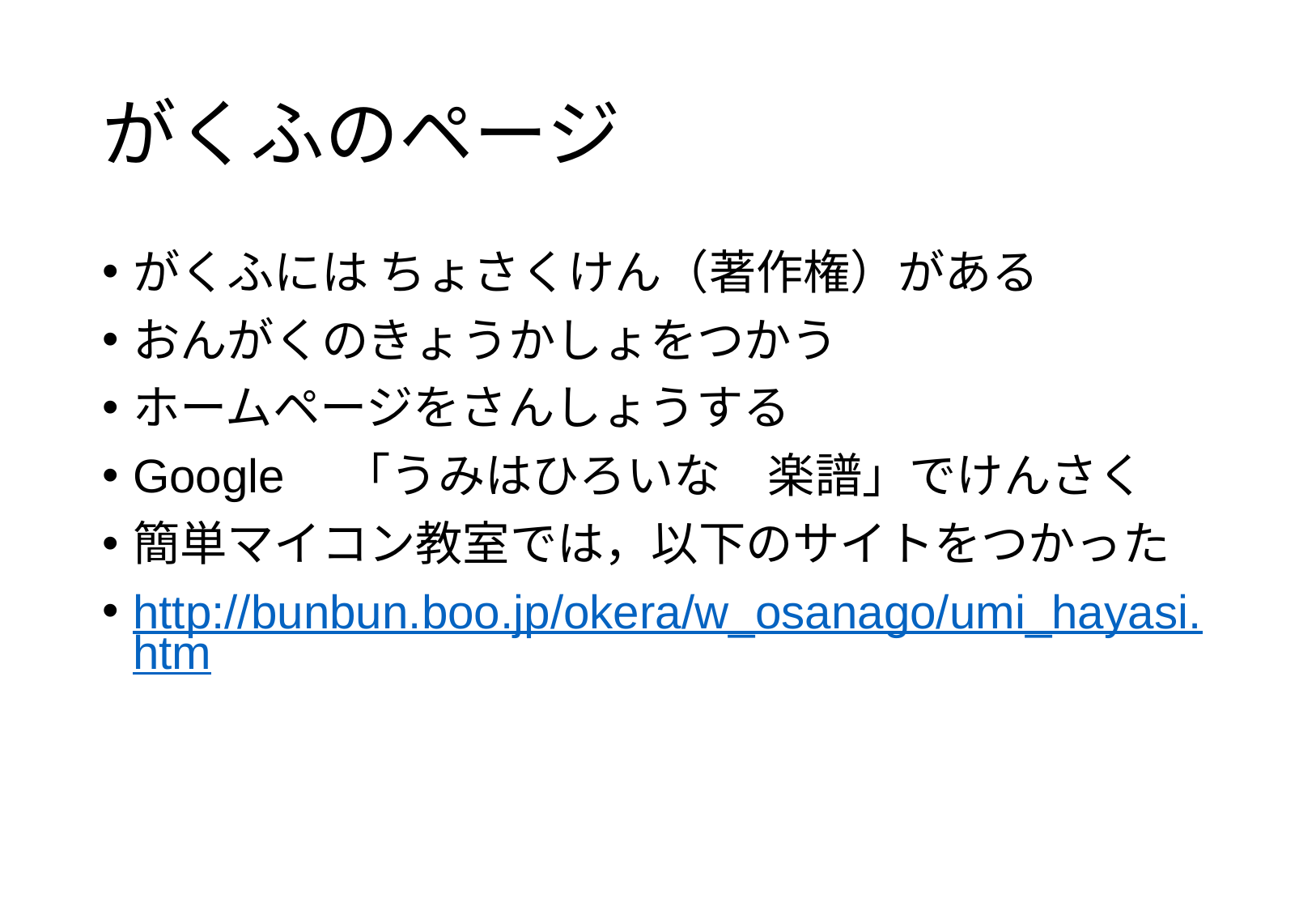

# がくふのページ
がくふには ちょさくけん（著作権）がある
おんがくのきょうかしょをつかう
ホームページをさんしょうする
Google　「うみはひろいな　楽譜」でけんさく
簡単マイコン教室では，以下のサイトをつかった
http://bunbun.boo.jp/okera/w_osanago/umi_hayasi.htm